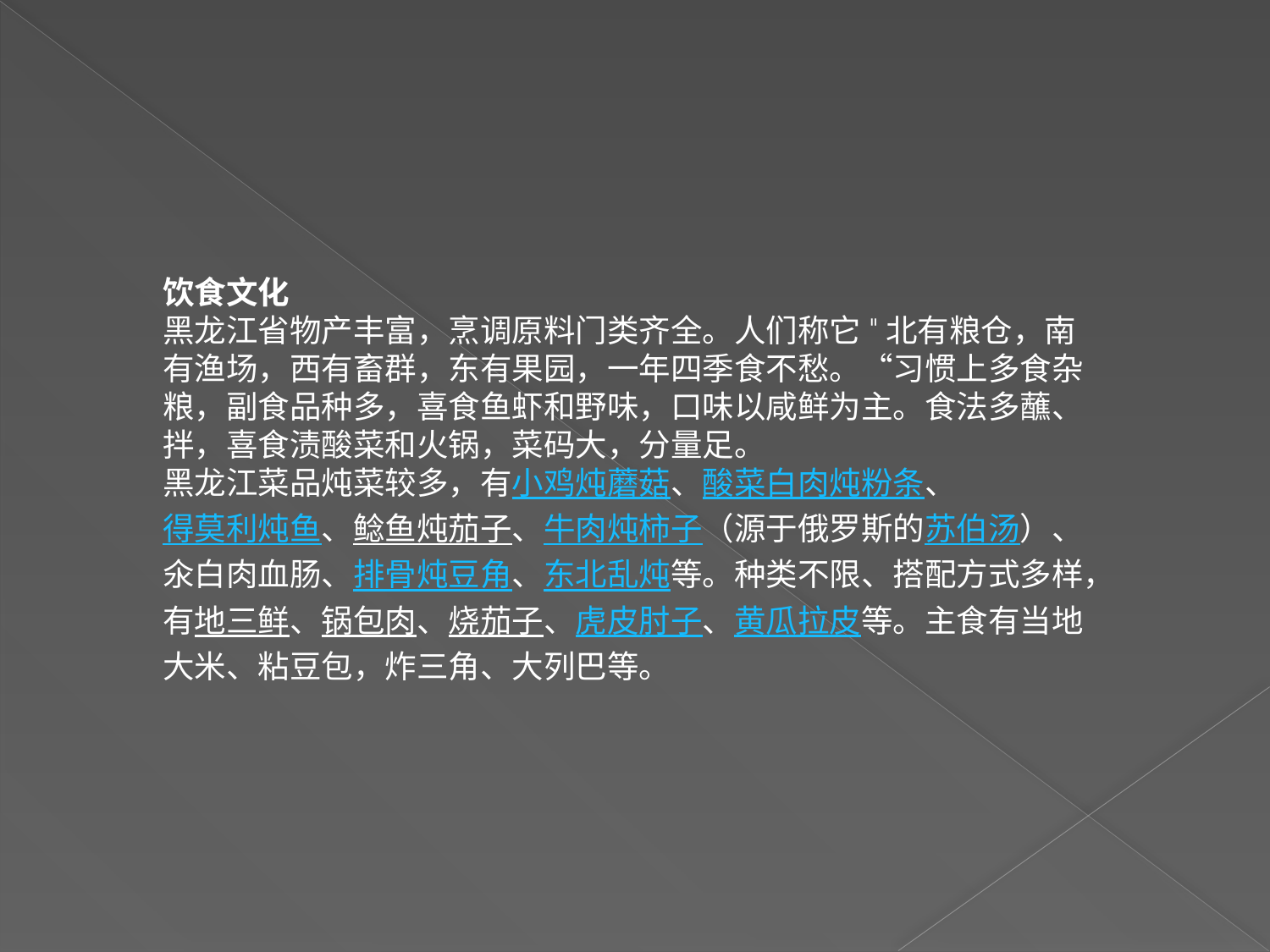

饮食文化
黑龙江省物产丰富，烹调原料门类齐全。人们称它"北有粮仓，南有渔场，西有畜群，东有果园，一年四季食不愁。“习惯上多食杂粮，副食品种多，喜食鱼虾和野味，口味以咸鲜为主。食法多蘸、拌，喜食渍酸菜和火锅，菜码大，分量足。
黑龙江菜品炖菜较多，有小鸡炖蘑菇、酸菜白肉炖粉条、得莫利炖鱼、鲶鱼炖茄子、牛肉炖柿子（源于俄罗斯的苏伯汤）、氽白肉血肠、排骨炖豆角、东北乱炖等。种类不限、搭配方式多样，有地三鲜、锅包肉、烧茄子、虎皮肘子、黄瓜拉皮等。主食有当地大米、粘豆包，炸三角、大列巴等。